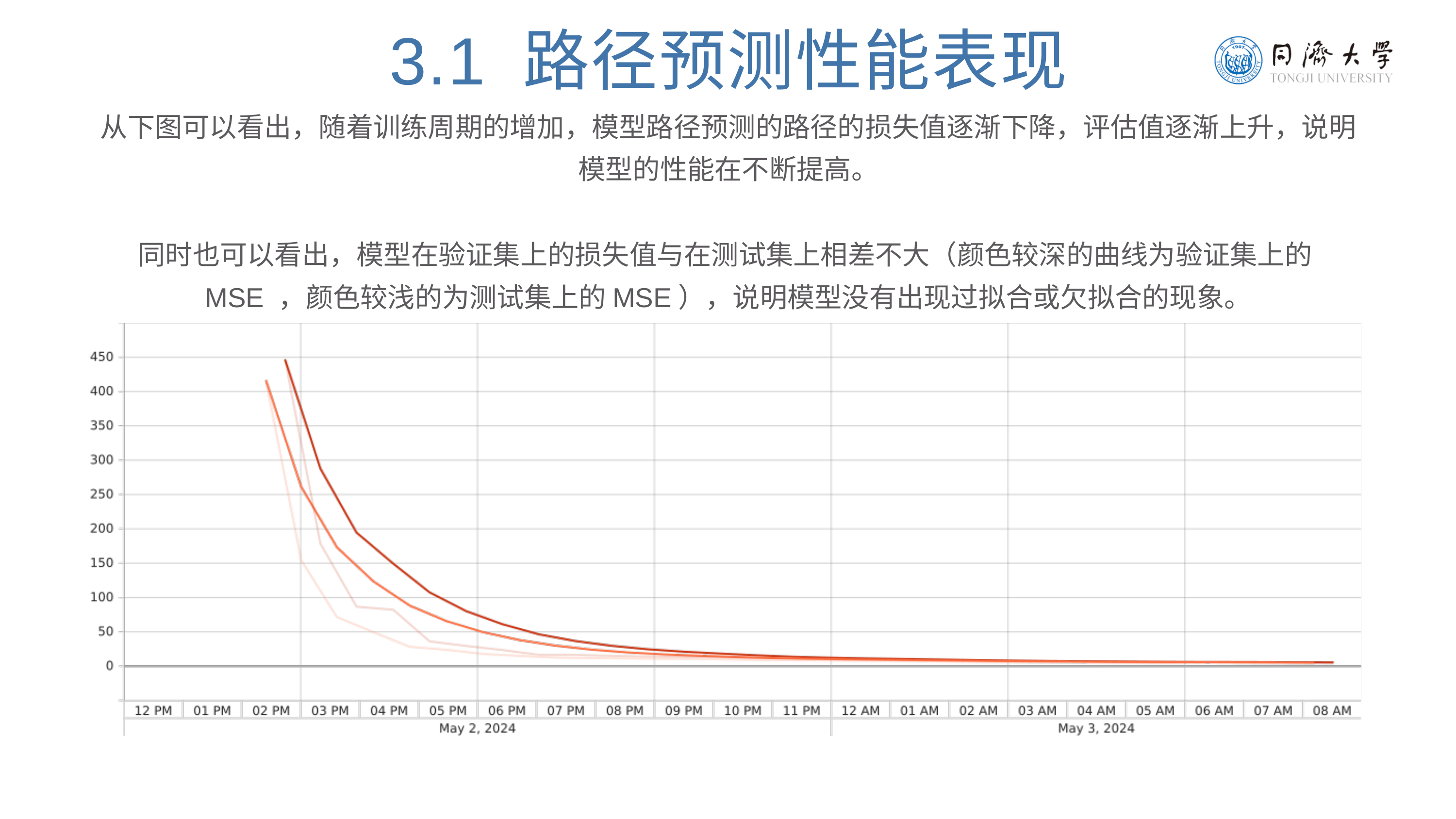

3.1 路径预测性能表现

从下图可以看出，随着训练周期的增加，模型路径预测的路径的损失值逐渐下降，评估值逐渐上升，说明模型的性能在不断提高。

同时也可以看出，模型在验证集上的损失值与在测试集上相差不大（颜色较深的曲线为验证集上的MSE ，颜色较浅的为测试集上的MSE），说明模型没有出现过拟合或欠拟合的现象。